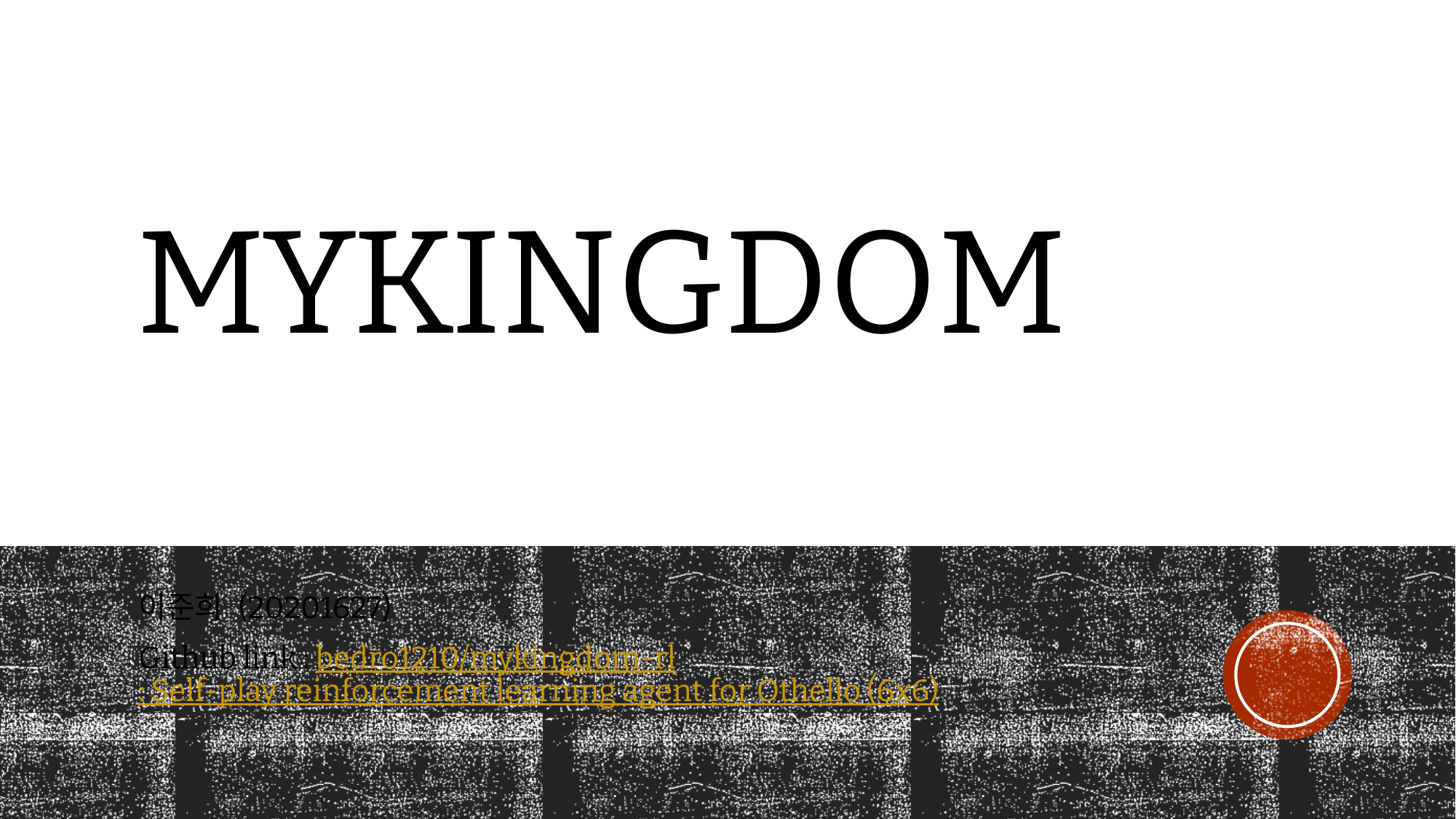

# MyKingdom

이준희 (20201627)
Github link : bedro1210/mykingdom-rl: Self-play reinforcement learning agent for Othello (6x6)